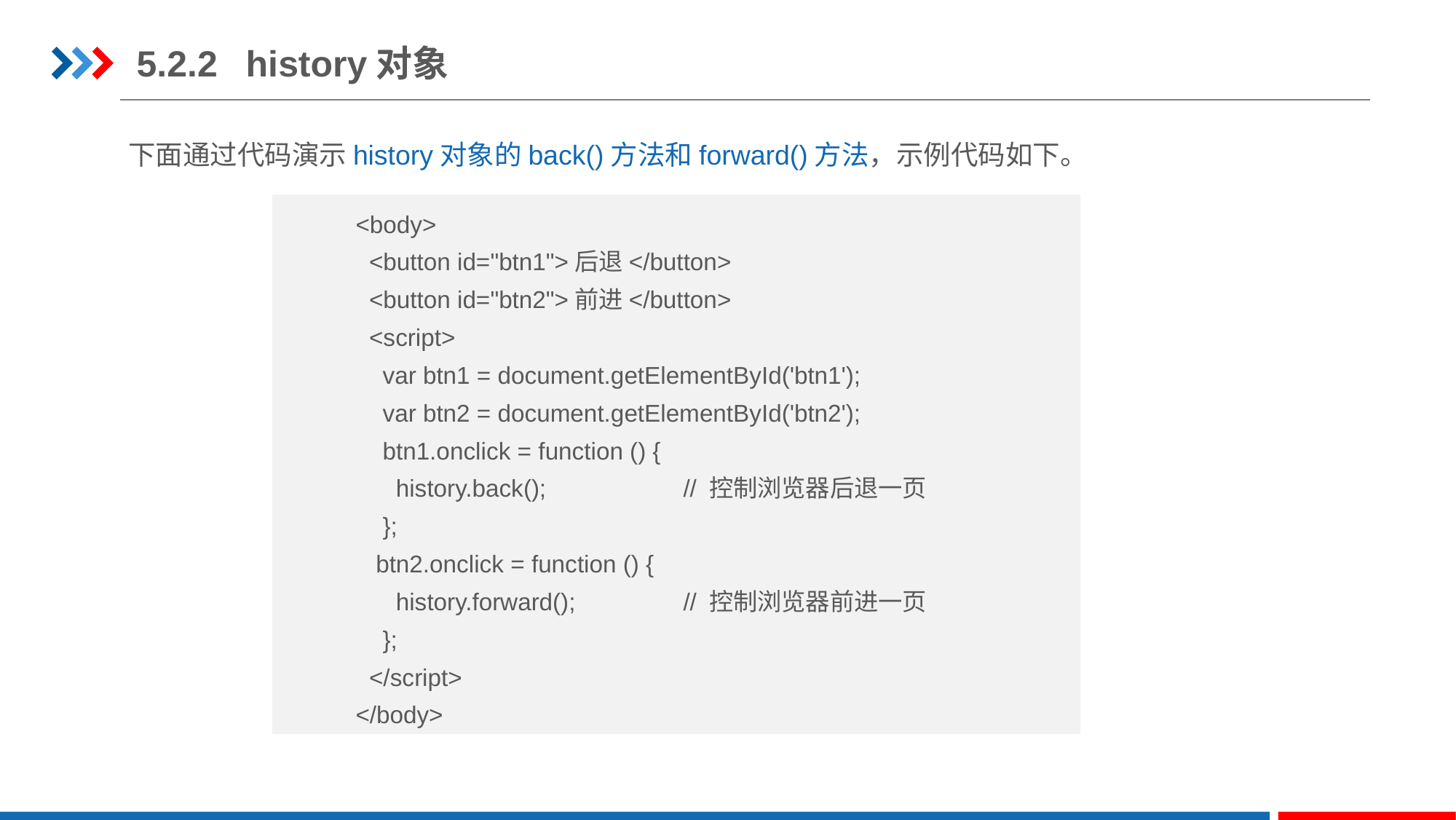

5.2.2	history对象
下面通过代码演示history对象的back()方法和forward()方法，示例代码如下。
<body>
  <button id="btn1">后退</button>
  <button id="btn2">前进</button>
  <script>
    var btn1 = document.getElementById('btn1');
    var btn2 = document.getElementById('btn2');
    btn1.onclick = function () {
      history.back();		// 控制浏览器后退一页
    };
   btn2.onclick = function () {
      history.forward();	// 控制浏览器前进一页
    };
  </script>
</body>